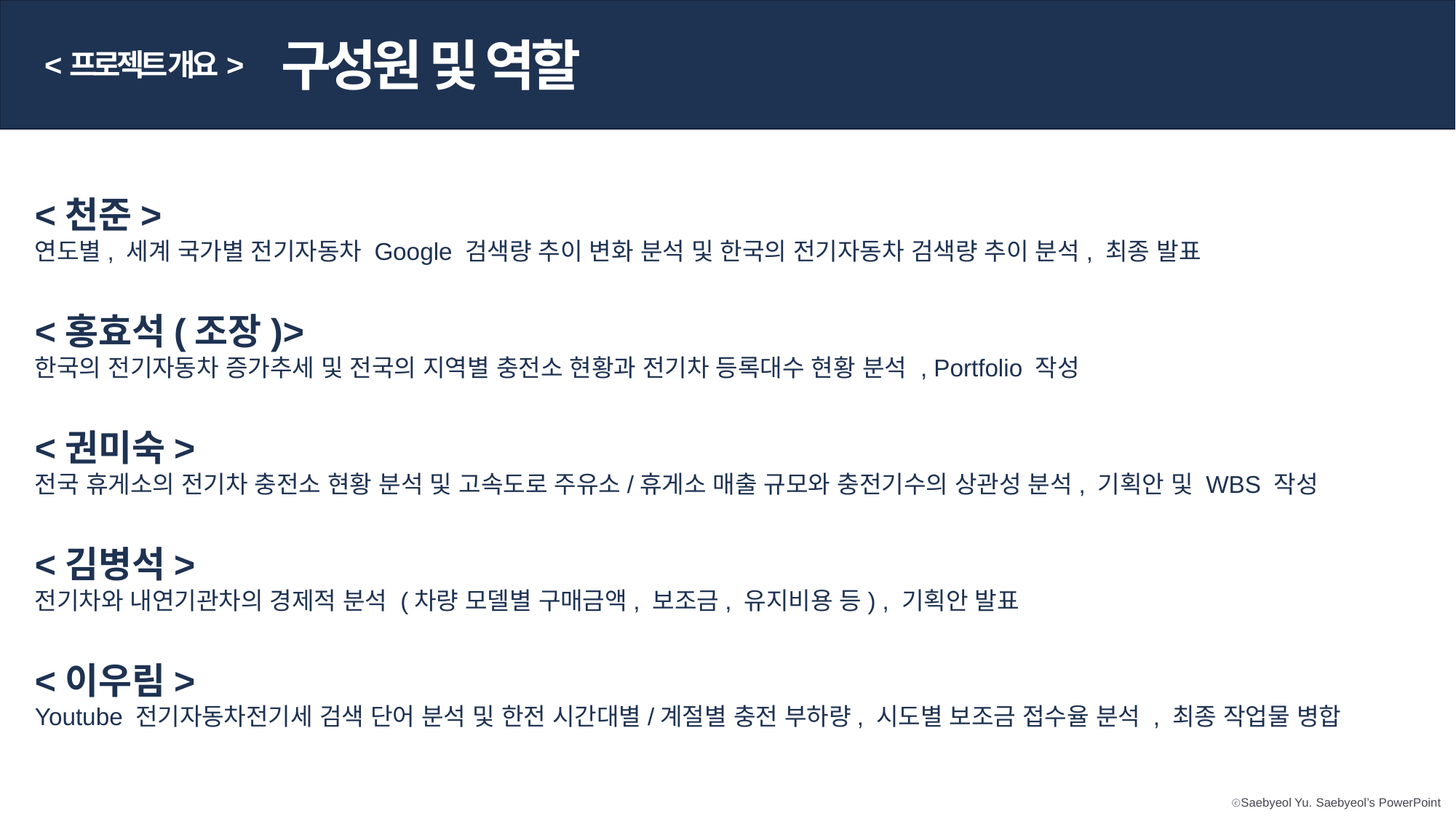

구성원 및 역할
<프로젝트 개요>
<천준>
연도별, 세계 국가별 전기자동차 Google 검색량 추이 변화 분석 및 한국의 전기자동차 검색량 추이 분석, 최종 발표

<홍효석(조장)>
한국의 전기자동차 증가추세 및 전국의 지역별 충전소 현황과 전기차 등록대수 현황 분석 , Portfolio 작성

<권미숙>
전국 휴게소의 전기차 충전소 현황 분석 및 고속도로 주유소/휴게소 매출 규모와 충전기수의 상관성 분석, 기획안 및 WBS 작성

<김병석>
전기차와 내연기관차의 경제적 분석 (차량 모델별 구매금액, 보조금, 유지비용 등) , 기획안 발표

<이우림>
Youtube 전기자동차전기세 검색 단어 분석 및 한전 시간대별/계절별 충전 부하량, 시도별 보조금 접수율 분석 , 최종 작업물 병합